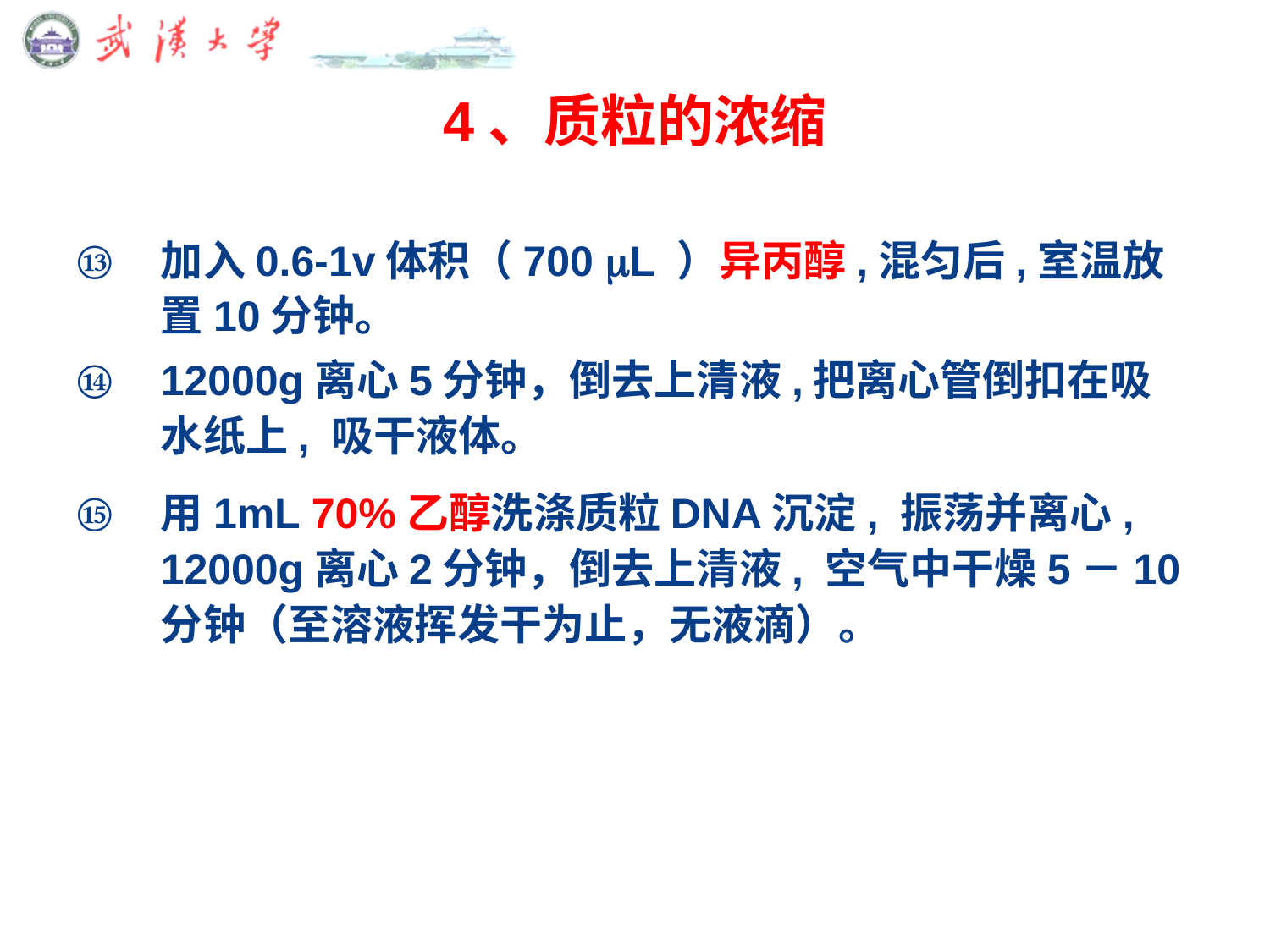

# 4、质粒的浓缩
加入0.6-1v体积（700 μL ）异丙醇,混匀后,室温放置10分钟。
12000g离心5分钟，倒去上清液,把离心管倒扣在吸水纸上, 吸干液体。
用1mL 70%乙醇洗涤质粒DNA沉淀, 振荡并离心, 12000g离心2分钟，倒去上清液, 空气中干燥5－10分钟（至溶液挥发干为止，无液滴）。